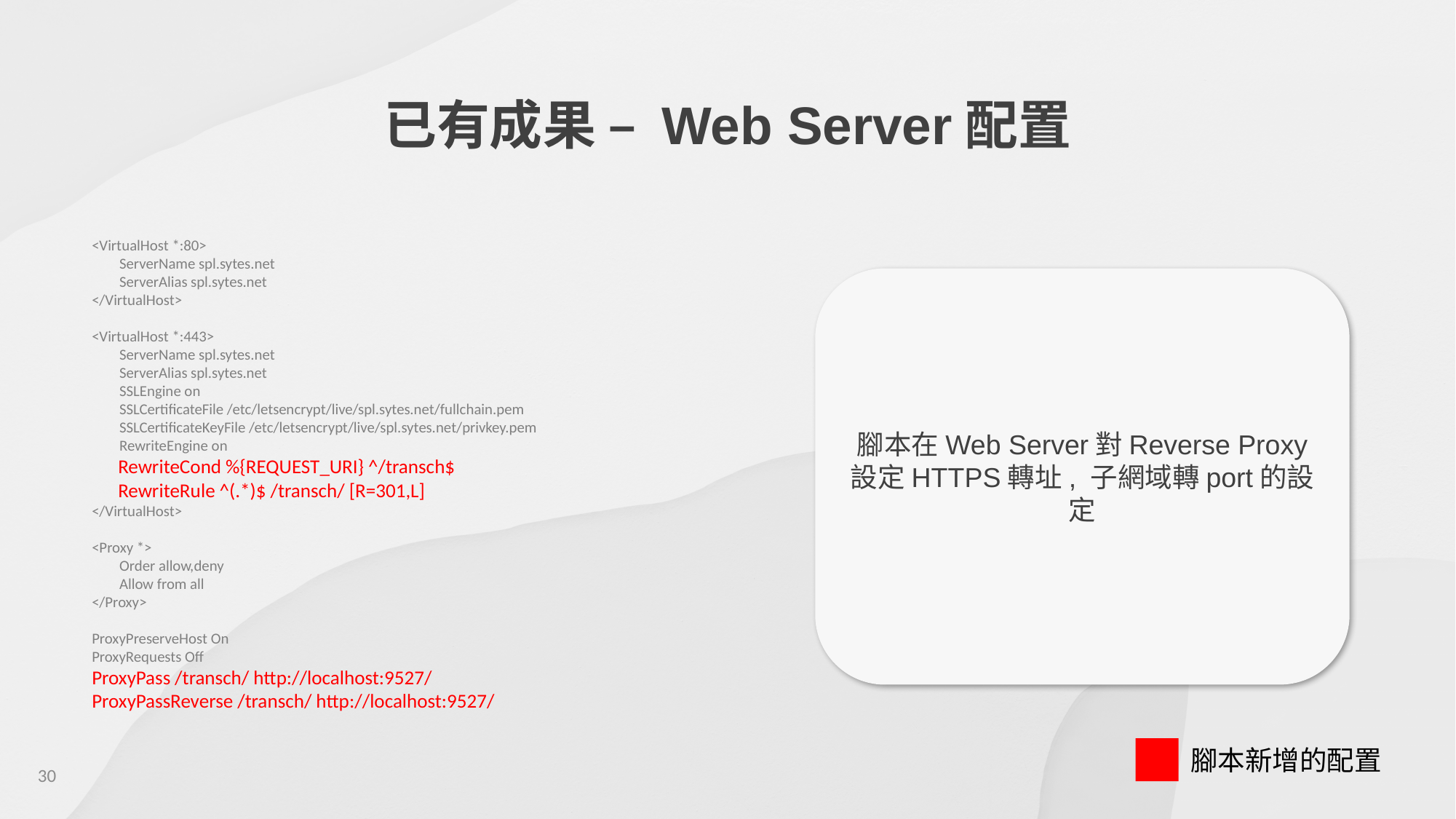

已有成果 – Web Server配置
<VirtualHost *:80>
        ServerName spl.sytes.net
        ServerAlias spl.sytes.net
</VirtualHost>

<VirtualHost *:443>
        ServerName spl.sytes.net
        ServerAlias spl.sytes.net
        SSLEngine on
        SSLCertificateFile /etc/letsencrypt/live/spl.sytes.net/fullchain.pem
        SSLCertificateKeyFile /etc/letsencrypt/live/spl.sytes.net/privkey.pem
        RewriteEngine on
      RewriteCond %{REQUEST_URI} ^/transch$
      RewriteRule ^(.*)$ /transch/ [R=301,L]
</VirtualHost>

<Proxy *>
        Order allow,deny
        Allow from all
</Proxy>

ProxyPreserveHost On
ProxyRequests Off
ProxyPass /transch/ http://localhost:9527/
ProxyPassReverse /transch/ http://localhost:9527/
腳本在Web Server對Reverse Proxy
設定HTTPS轉址, 子網域轉port的設定

腳本新增的配置
30